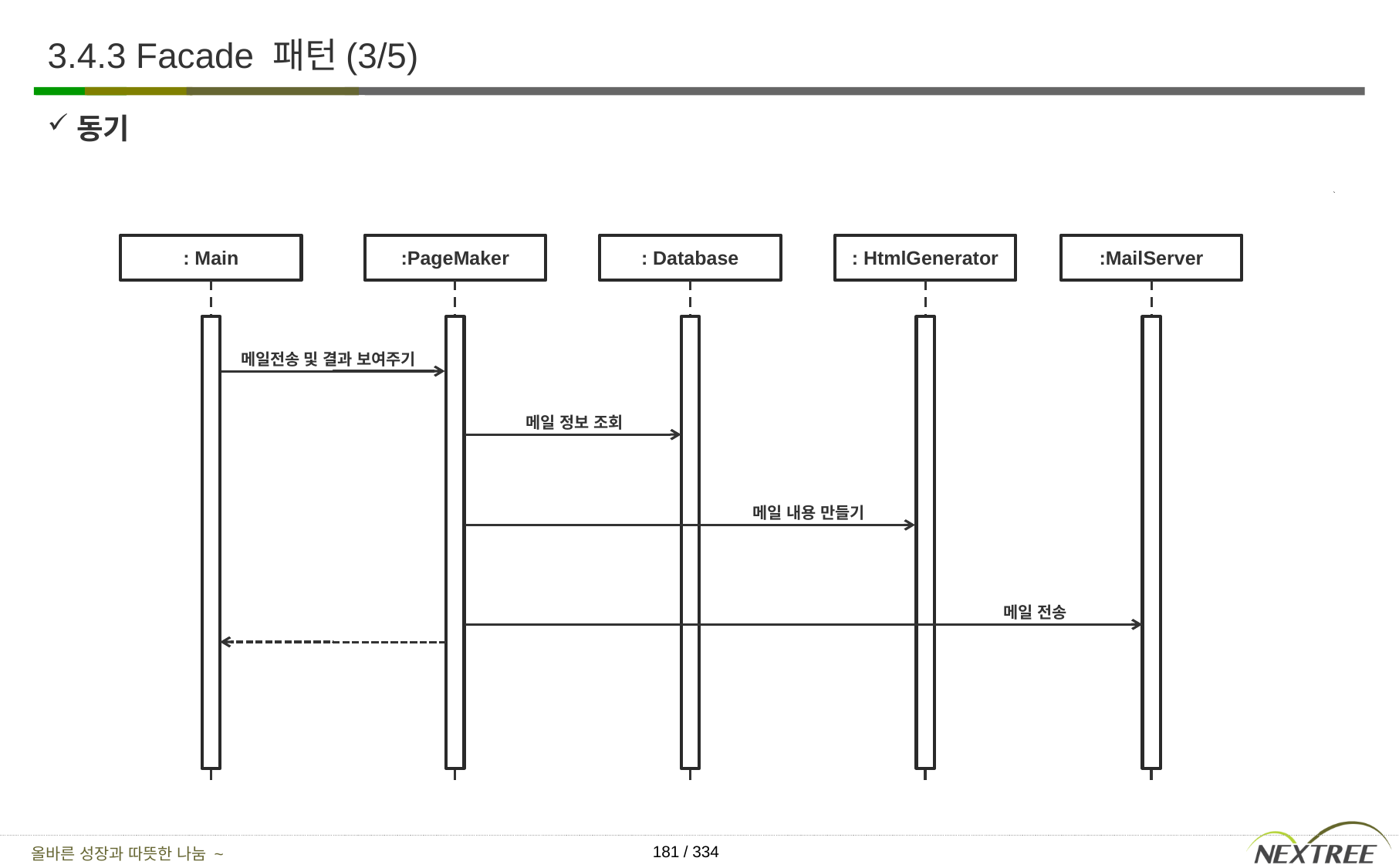

# 3.4.3 Facade 패턴(3/5)
동기
: Main
:PageMaker
: Database
: HtmlGenerator
:MailServer

메일전송 및 결과 보여주기

메일 정보 조회

메일 내용 만들기

메일 전송